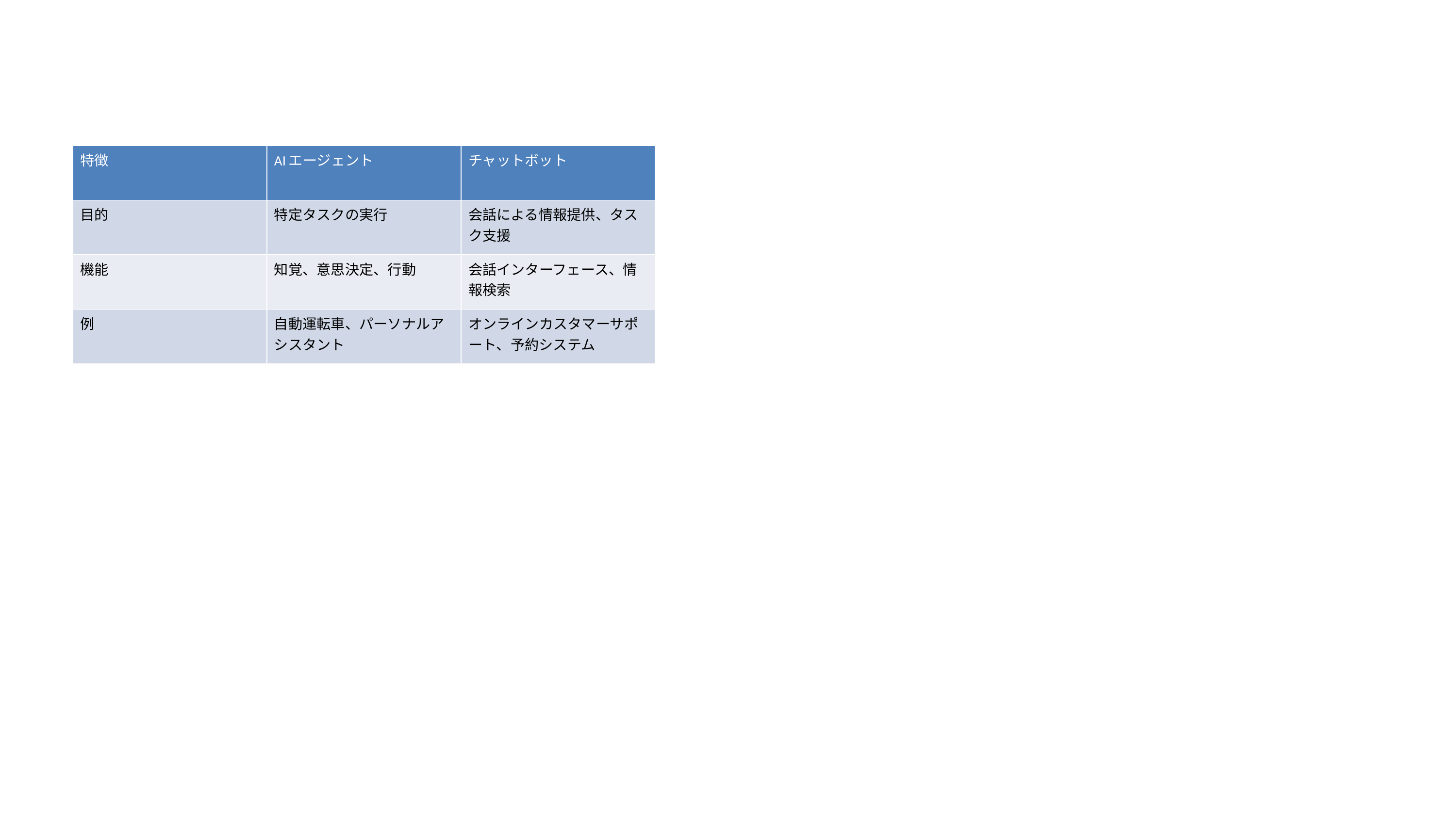

| 特徴 | AIエージェント | チャットボット |
| --- | --- | --- |
| 目的 | 特定タスクの実行 | 会話による情報提供、タスク支援 |
| 機能 | 知覚、意思決定、行動 | 会話インターフェース、情報検索 |
| 例 | 自動運転車、パーソナルアシスタント | オンラインカスタマーサポート、予約システム |
# 比較だ！AIエージェント vs. チャットボット